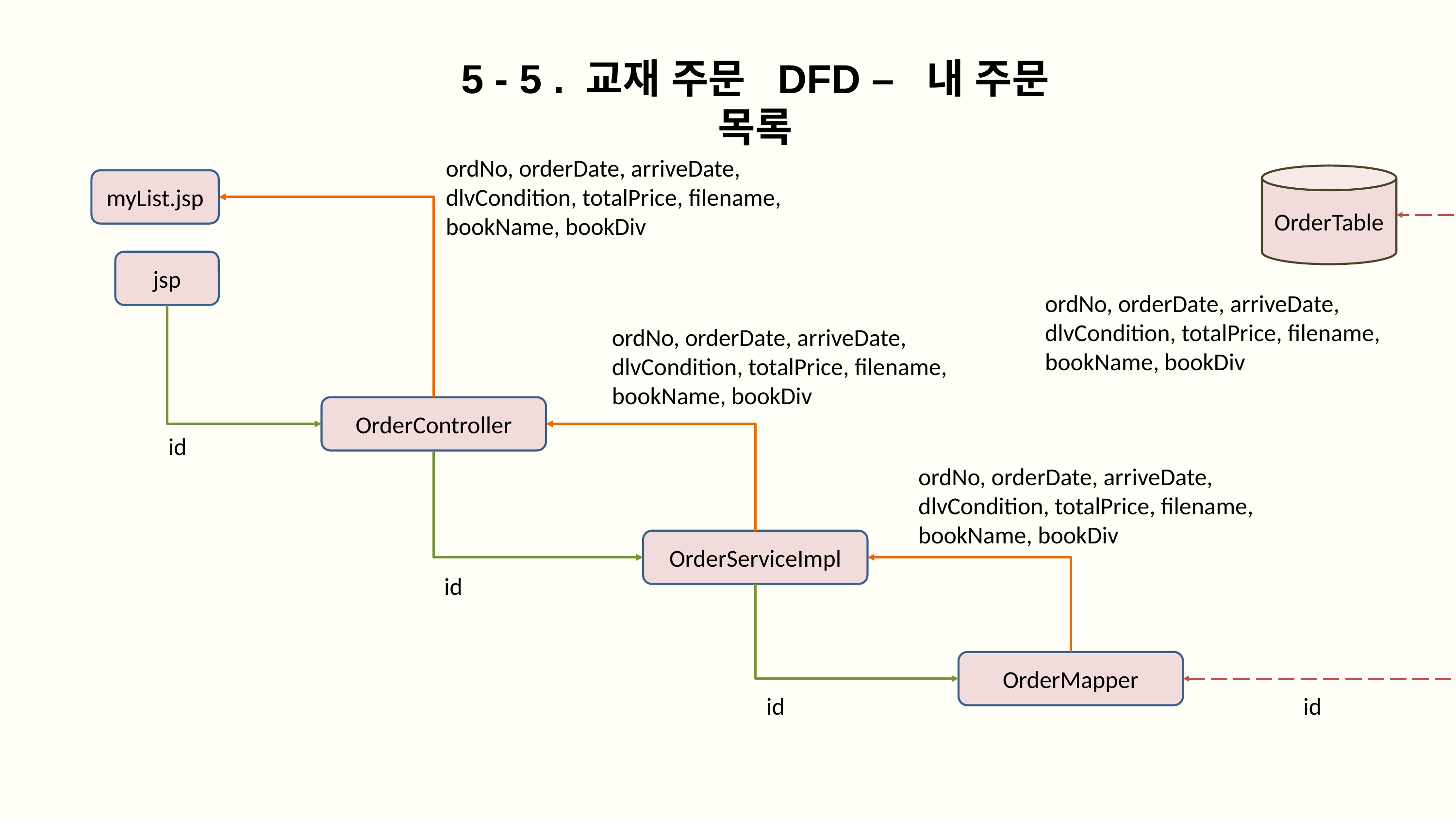

5 - 5 . 교재 주문  DFD –  내 주문 목록
ordNo, orderDate, arriveDate,
dlvCondition, totalPrice, filename,
bookName, bookDiv
OrderTable
myList.jsp
jsp
ordNo, orderDate, arriveDate,
dlvCondition, totalPrice, filename,
bookName, bookDiv
ordNo, orderDate, arriveDate,
dlvCondition, totalPrice, filename,
bookName, bookDiv
OrderController
id
ordNo, orderDate, arriveDate,
dlvCondition, totalPrice, filename,
bookName, bookDiv
OrderServiceImpl
id
OrderMapper
id
id